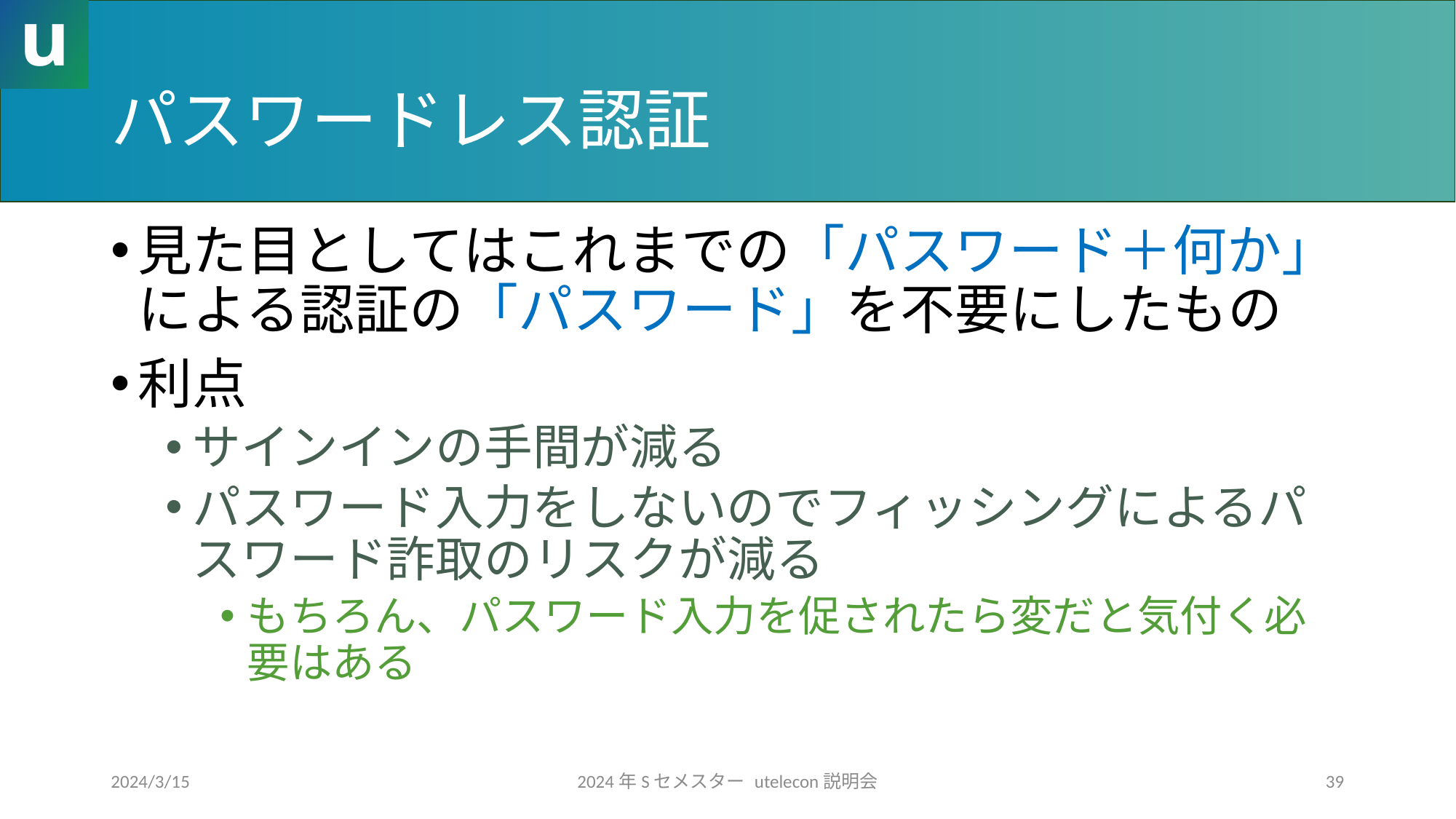

# パスワードレス認証
見た目としてはこれまでの「パスワード＋何か」による認証の「パスワード」を不要にしたもの
利点
サインインの手間が減る
パスワード入力をしないのでフィッシングによるパスワード詐取のリスクが減る
もちろん、パスワード入力を促されたら変だと気付く必要はある
2024/3/15
2024年Sセメスター utelecon説明会
39